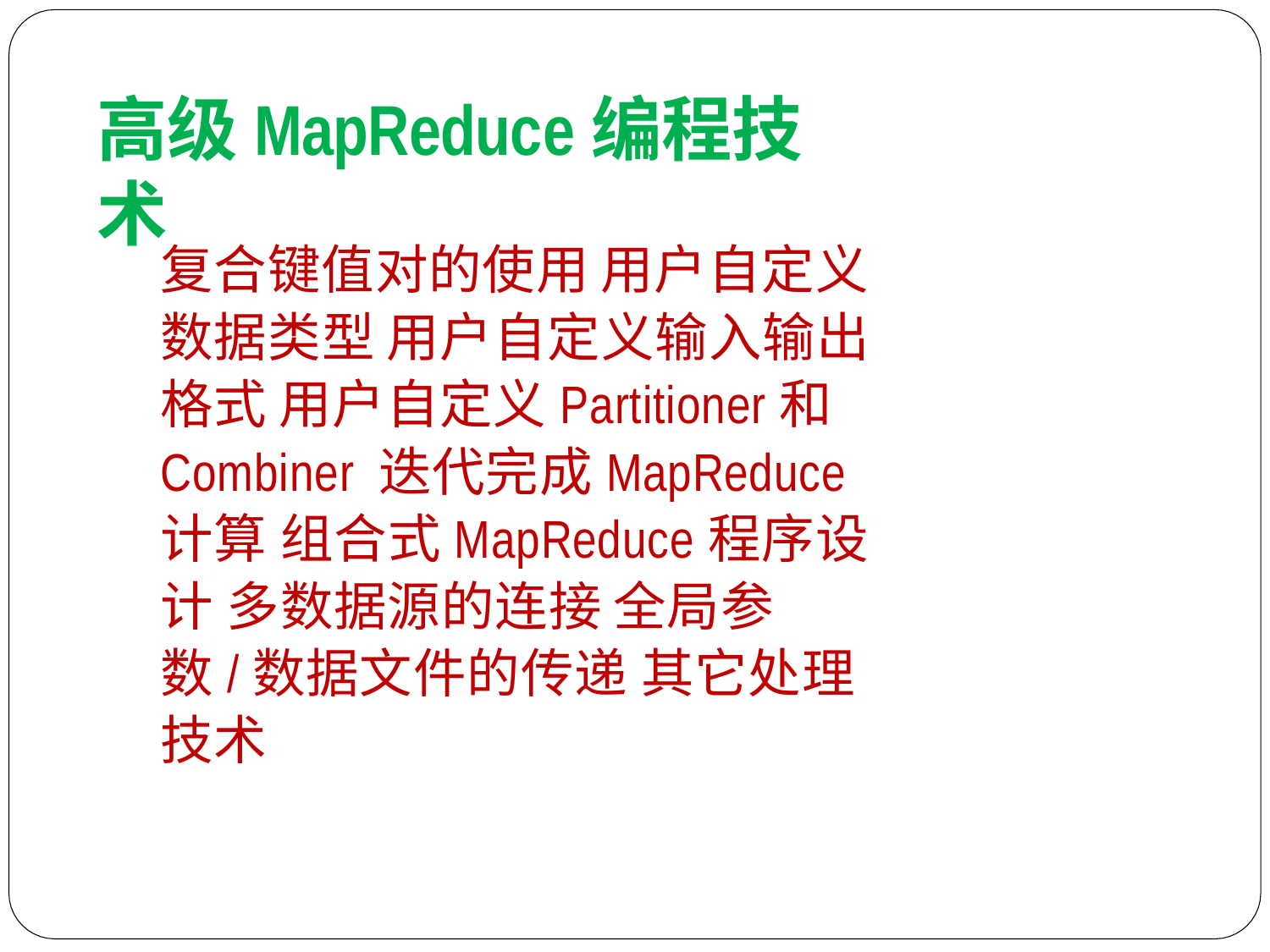

高级MapReduce编程技术
复合键值对的使用 用户自定义数据类型 用户自定义输入输出格式 用户自定义Partitioner和Combiner 迭代完成MapReduce计算 组合式MapReduce程序设计 多数据源的连接 全局参数/数据文件的传递 其它处理技术